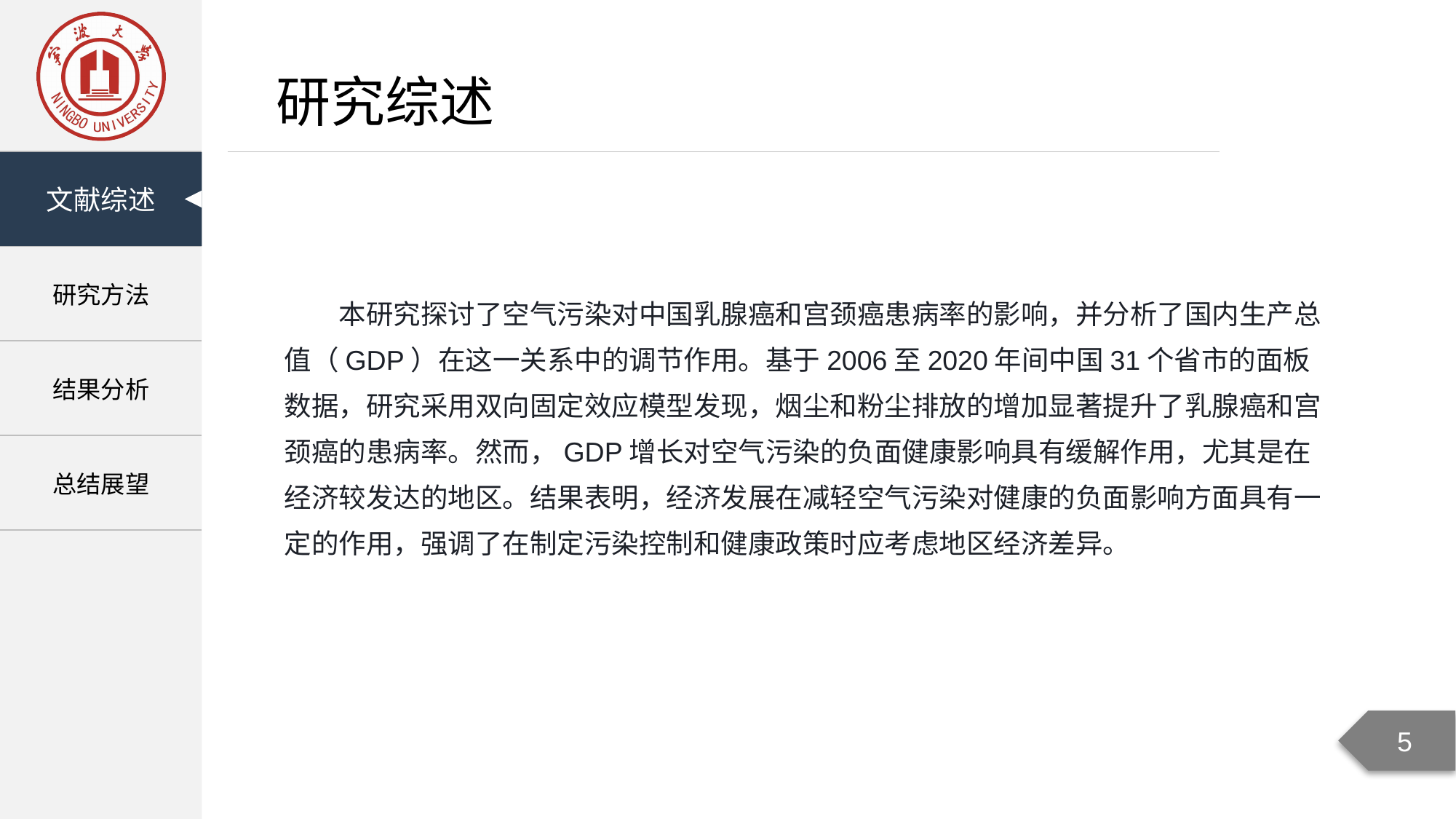

研究综述
本研究探讨了空气污染对中国乳腺癌和宫颈癌患病率的影响，并分析了国内生产总值（GDP）在这一关系中的调节作用。基于2006至2020年间中国31个省市的面板数据，研究采用双向固定效应模型发现，烟尘和粉尘排放的增加显著提升了乳腺癌和宫颈癌的患病率。然而，GDP增长对空气污染的负面健康影响具有缓解作用，尤其是在经济较发达的地区。结果表明，经济发展在减轻空气污染对健康的负面影响方面具有一定的作用，强调了在制定污染控制和健康政策时应考虑地区经济差异。